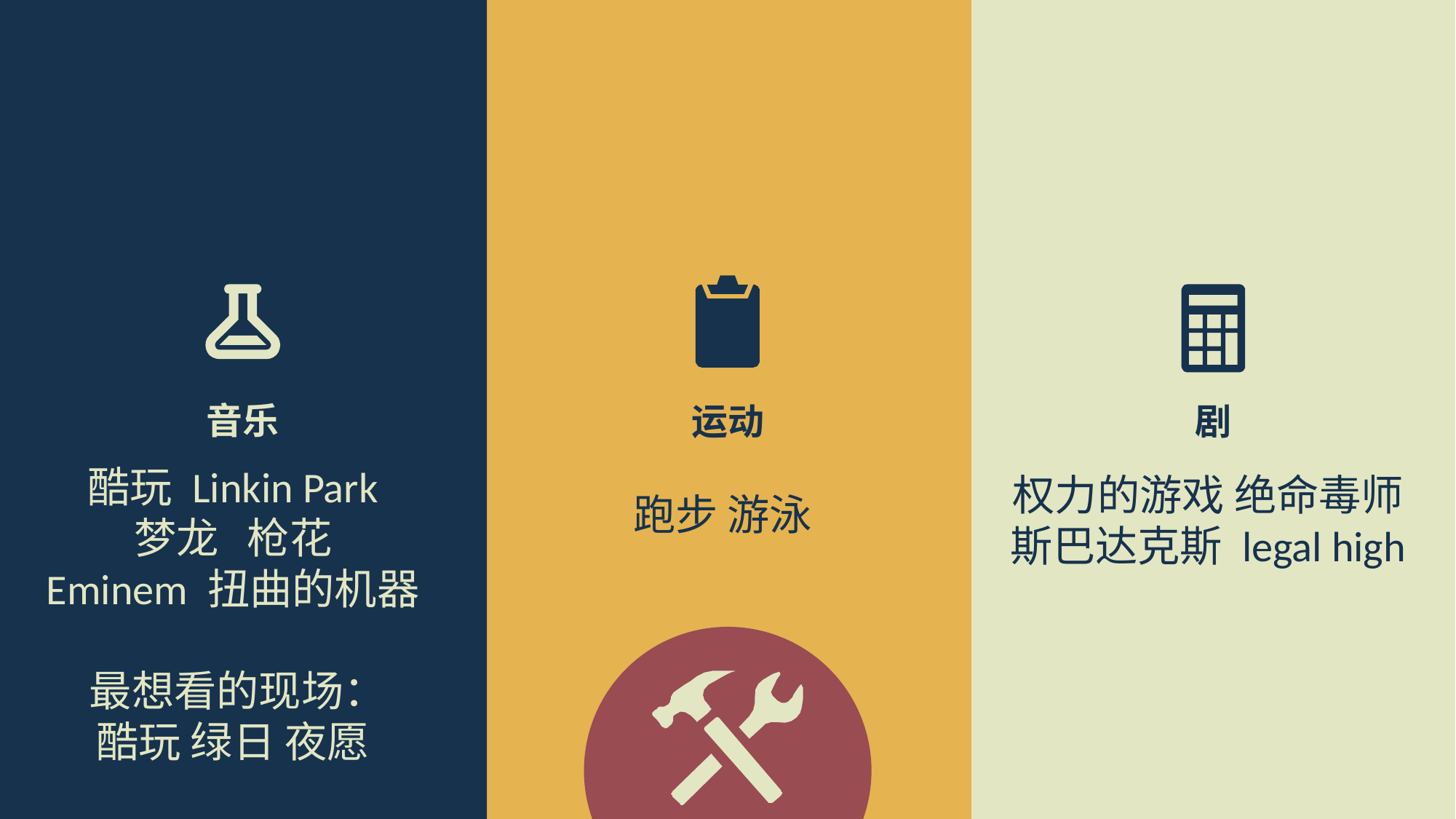

音乐

酷玩 Linkin Park
梦龙   枪花
Eminem 扭曲的机器

最想看的现场：
酷玩 绿日 夜愿

运动
跑步 游泳

剧
权力的游戏 绝命毒师 斯巴达克斯 legal high